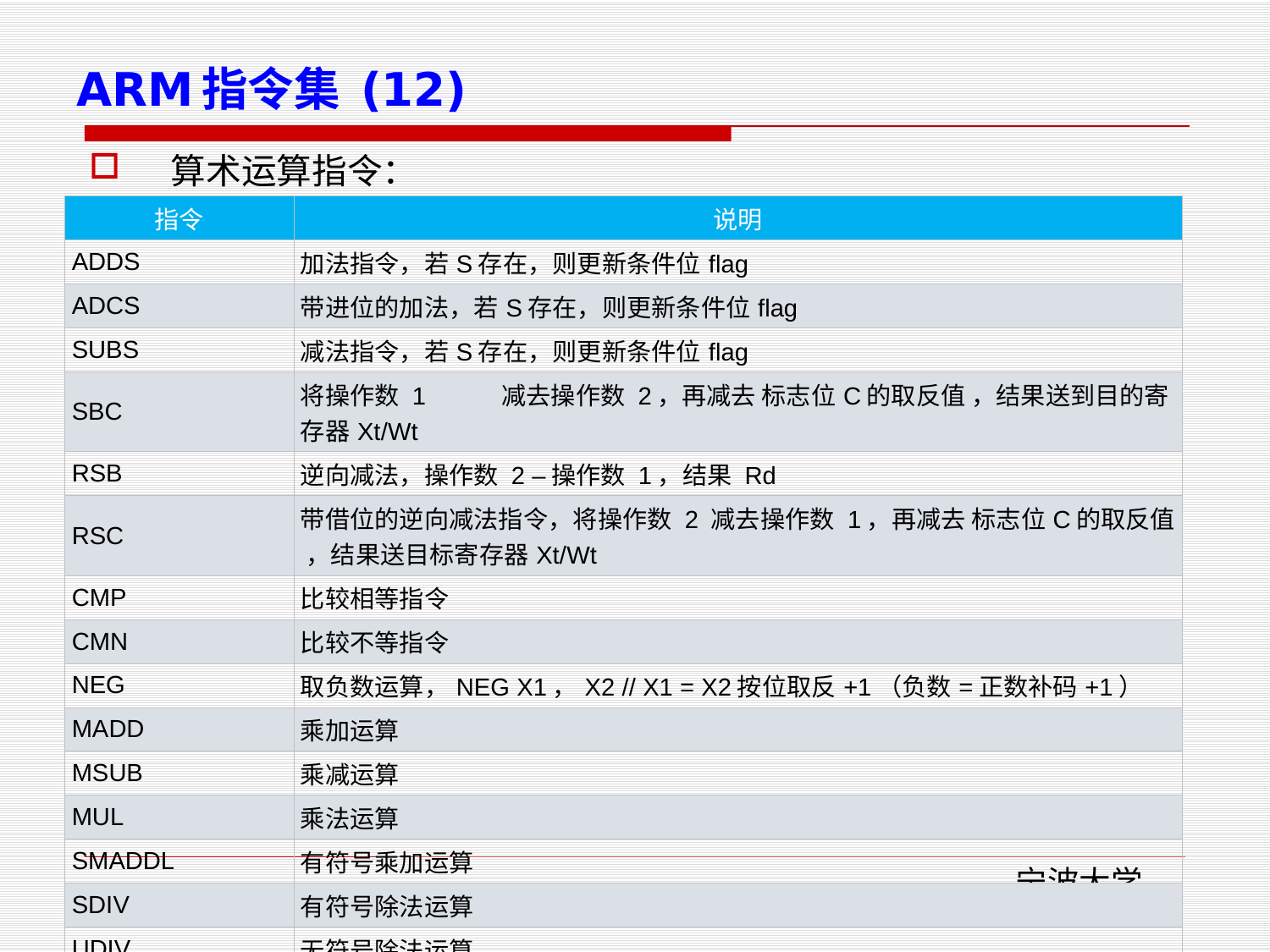

# ARM指令集 (12)
 算术运算指令：
| 指令 | 说明 |
| --- | --- |
| ADDS | 加法指令，若S存在，则更新条件位flag |
| ADCS | 带进位的加法，若S存在，则更新条件位flag |
| SUBS | 减法指令，若S存在，则更新条件位flag |
| SBC | 将操作数 1          减去操作数 2，再减去 标志位C的取反值 ，结果送到目的寄存器Xt/Wt |
| RSB | 逆向减法，操作数 2 –操作数 1，结果 Rd |
| RSC | 带借位的逆向减法指令，将操作数 2 减去操作数 1，再减去 标志位C的取反值 ，结果送目标寄存器Xt/Wt |
| CMP | 比较相等指令 |
| CMN | 比较不等指令 |
| NEG | 取负数运算，NEG X1，X2 // X1 = X2按位取反+1（负数=正数补码+1） |
| MADD | 乘加运算 |
| MSUB | 乘减运算 |
| MUL | 乘法运算 |
| SMADDL | 有符号乘加运算 |
| SDIV | 有符号除法运算 |
| UDIV | 无符号除法运算 |